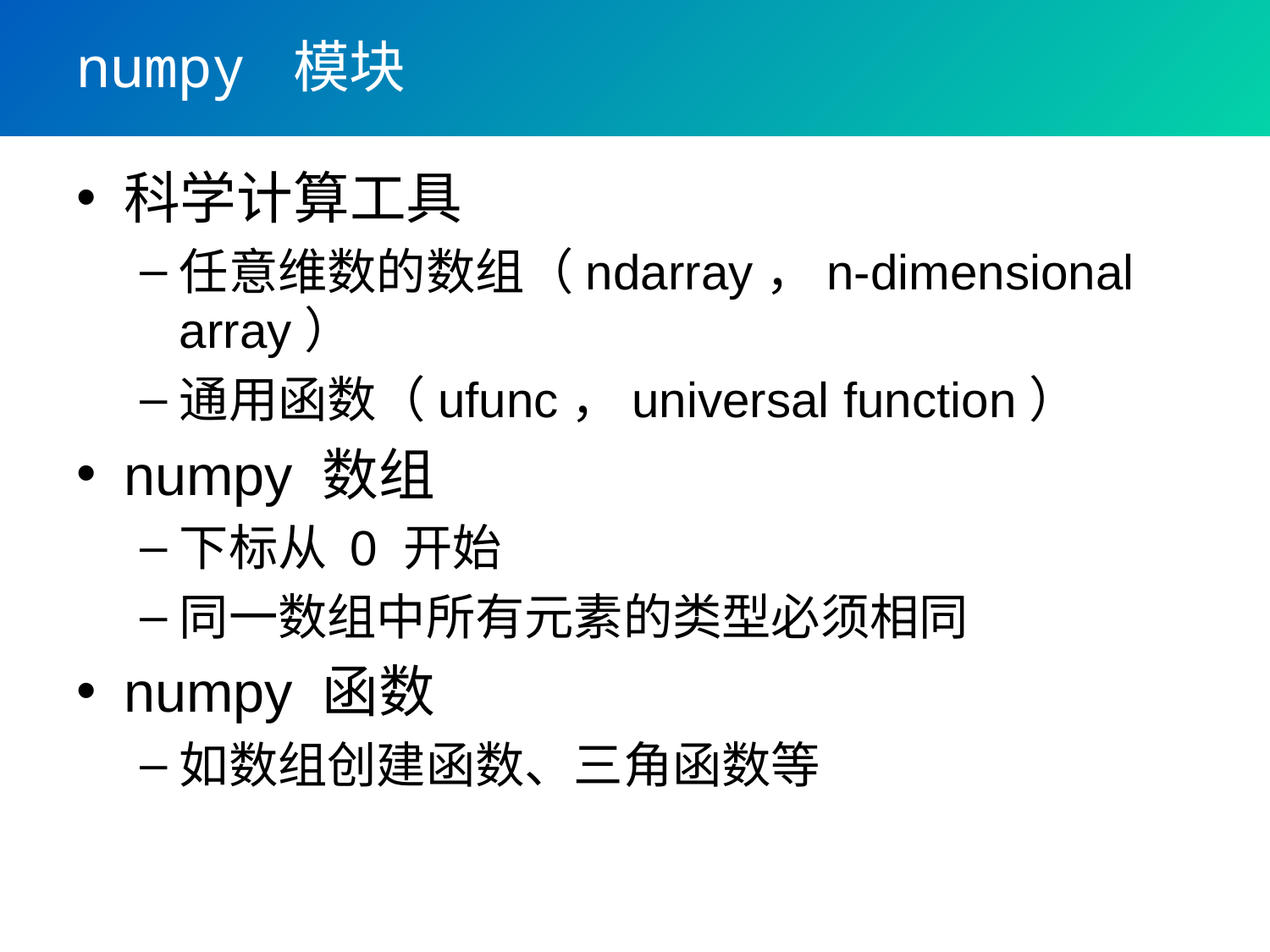

# numpy 模块
科学计算工具
任意维数的数组（ndarray，n-dimensional array）
通用函数（ufunc，universal function）
numpy 数组
下标从 0 开始
同一数组中所有元素的类型必须相同
numpy 函数
如数组创建函数、三角函数等